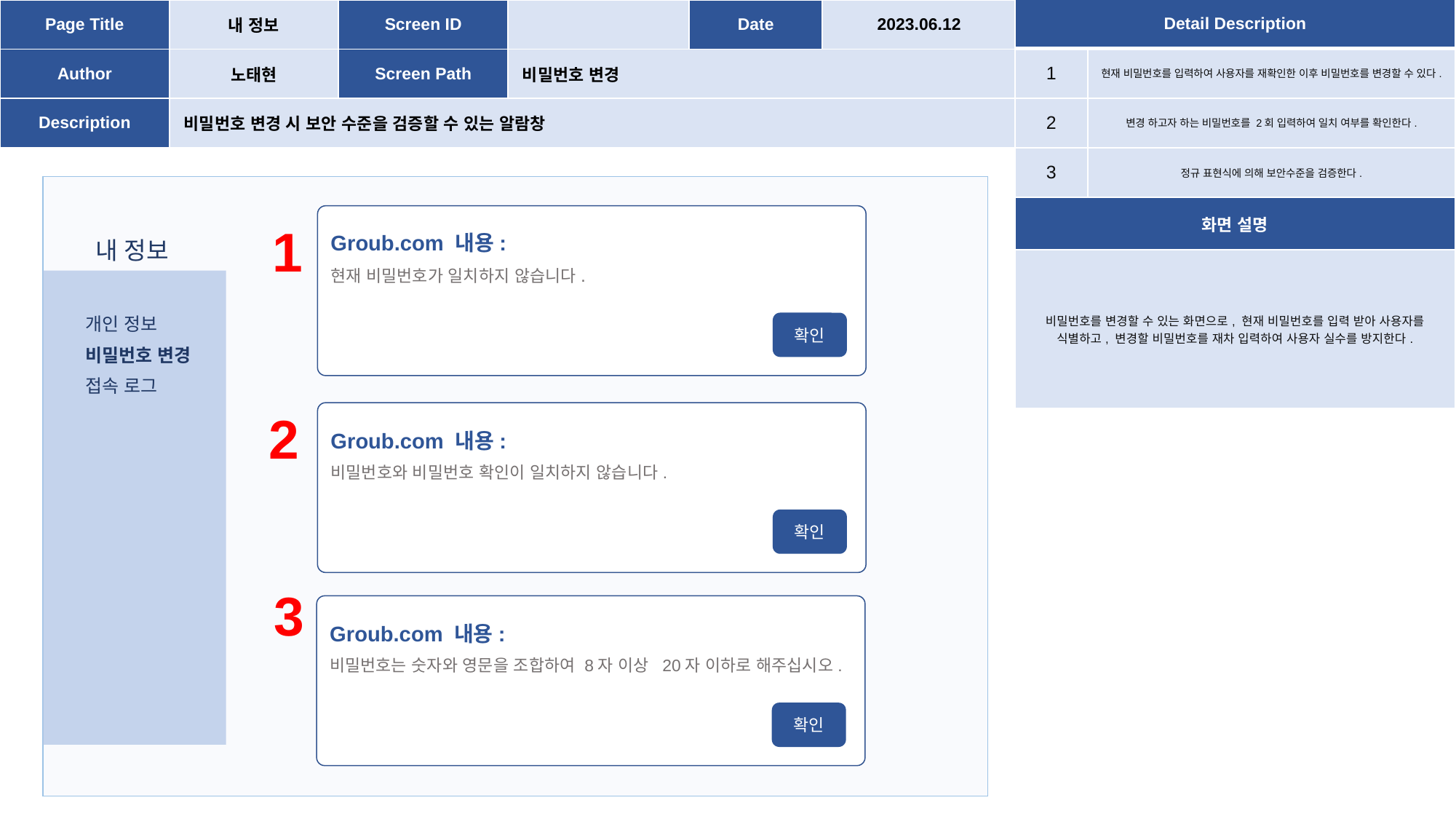

| Page Title | 내 정보 | Screen ID |  | Date | 2023.06.12 |
| --- | --- | --- | --- | --- | --- |
| Author | 노태현 | Screen Path | 비밀번호 변경 |  |  |
| Description | 비밀번호 변경 시 보안 수준을 검증할 수 있는 알람창 |  |  |  |  |
| Detail Description |  |
| --- | --- |
| 1 | 현재 비밀번호를 입력하여 사용자를 재확인한 이후 비밀번호를 변경할 수 있다. |
| 2 | 변경 하고자 하는 비밀번호를 2회 입력하여 일치 여부를 확인한다. |
| 3 | 정규 표현식에 의해 보안수준을 검증한다. |
| 화면 설명 |  |
| 비밀번호를 변경할 수 있는 화면으로, 현재 비밀번호를 입력 받아 사용자를 식별하고, 변경할 비밀번호를 재차 입력하여 사용자 실수를 방지한다. |  |

Groub.com 내용:

현재 비밀번호가 일치하지 않습니다.

확인
1
내 정보

개인 정보

비밀번호 변경

접속 로그

2

Groub.com 내용:

비밀번호와 비밀번호 확인이 일치하지 않습니다.

확인
3

Groub.com 내용:

비밀번호는 숫자와 영문을 조합하여 8자 이상  20자 이하로 해주십시오.

확인